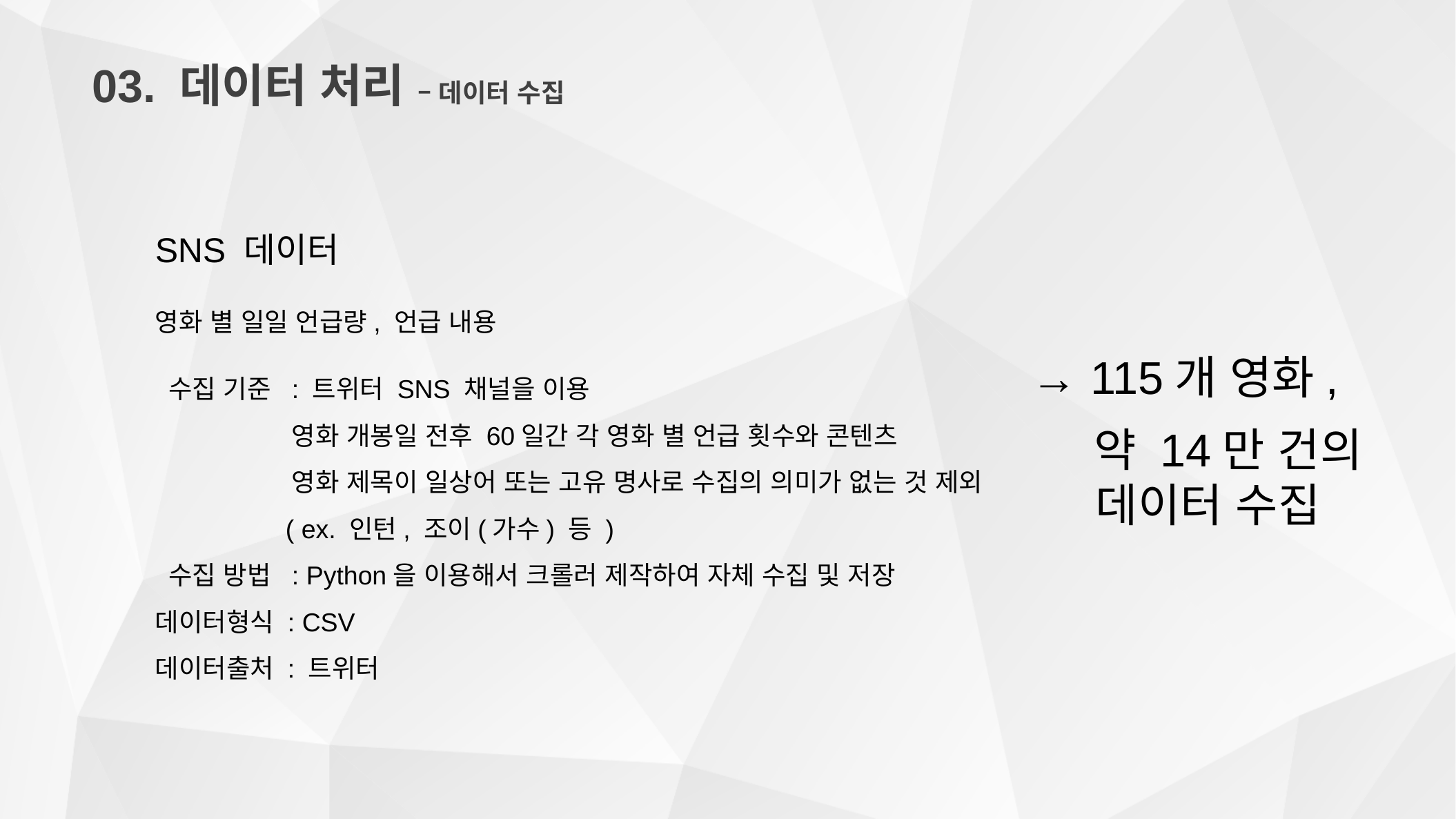

03. 데이터 처리 – 데이터 수집
SNS 데이터

영화 별 일일 언급량, 언급 내용

 수집 기준  : 트위터 SNS 채널을 이용
                  영화 개봉일 전후 60일간 각 영화 별 언급 횟수와 콘텐츠
                  영화 제목이 일상어 또는 고유 명사로 수집의 의미가 없는 것 제외
                  ( ex. 인턴, 조이(가수) 등 )
 수집 방법  : Python을 이용해서 크롤러 제작하여 자체 수집 및 저장
데이터형식 : CSV
데이터출처 : 트위터
→ 115개 영화,

    약 14만 건의
     데이터 수집